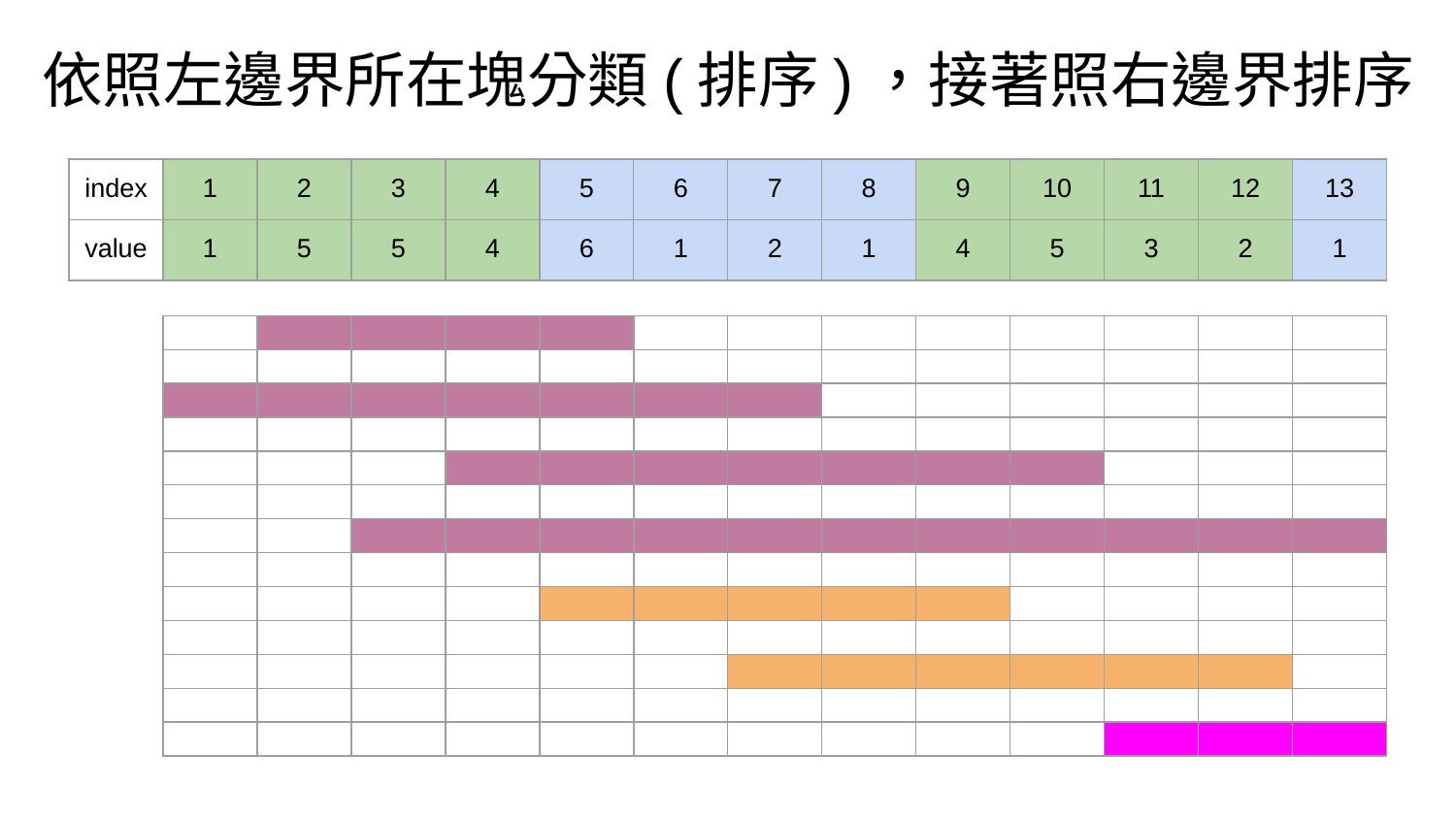

依照左邊界所在塊分類(排序)，接著照右邊界排序
| index | 1 | 2 | 3 | 4 | 5 | 6 | 7 | 8 | 9 | 10 | 11 | 12 | 13 |
| --- | --- | --- | --- | --- | --- | --- | --- | --- | --- | --- | --- | --- | --- |
| value | 1 | 5 | 5 | 4 | 6 | 1 | 2 | 1 | 4 | 5 | 3 | 2 | 1 |
|  |  |  |  |  |  |  |  |  |  |  |  |  |
| --- | --- | --- | --- | --- | --- | --- | --- | --- | --- | --- | --- | --- |
|  |  |  |  |  |  |  |  |  |  |  |  |  |
|  |  |  |  |  |  |  |  |  |  |  |  |  |
|  |  |  |  |  |  |  |  |  |  |  |  |  |
|  |  |  |  |  |  |  |  |  |  |  |  |  |
|  |  |  |  |  |  |  |  |  |  |  |  |  |
|  |  |  |  |  |  |  |  |  |  |  |  |  |
|  |  |  |  |  |  |  |  |  |  |  |  |  |
|  |  |  |  |  |  |  |  |  |  |  |  |  |
|  |  |  |  |  |  |  |  |  |  |  |  |  |
|  |  |  |  |  |  |  |  |  |  |  |  |  |
|  |  |  |  |  |  |  |  |  |  |  |  |  |
|  |  |  |  |  |  |  |  |  |  |  |  |  |